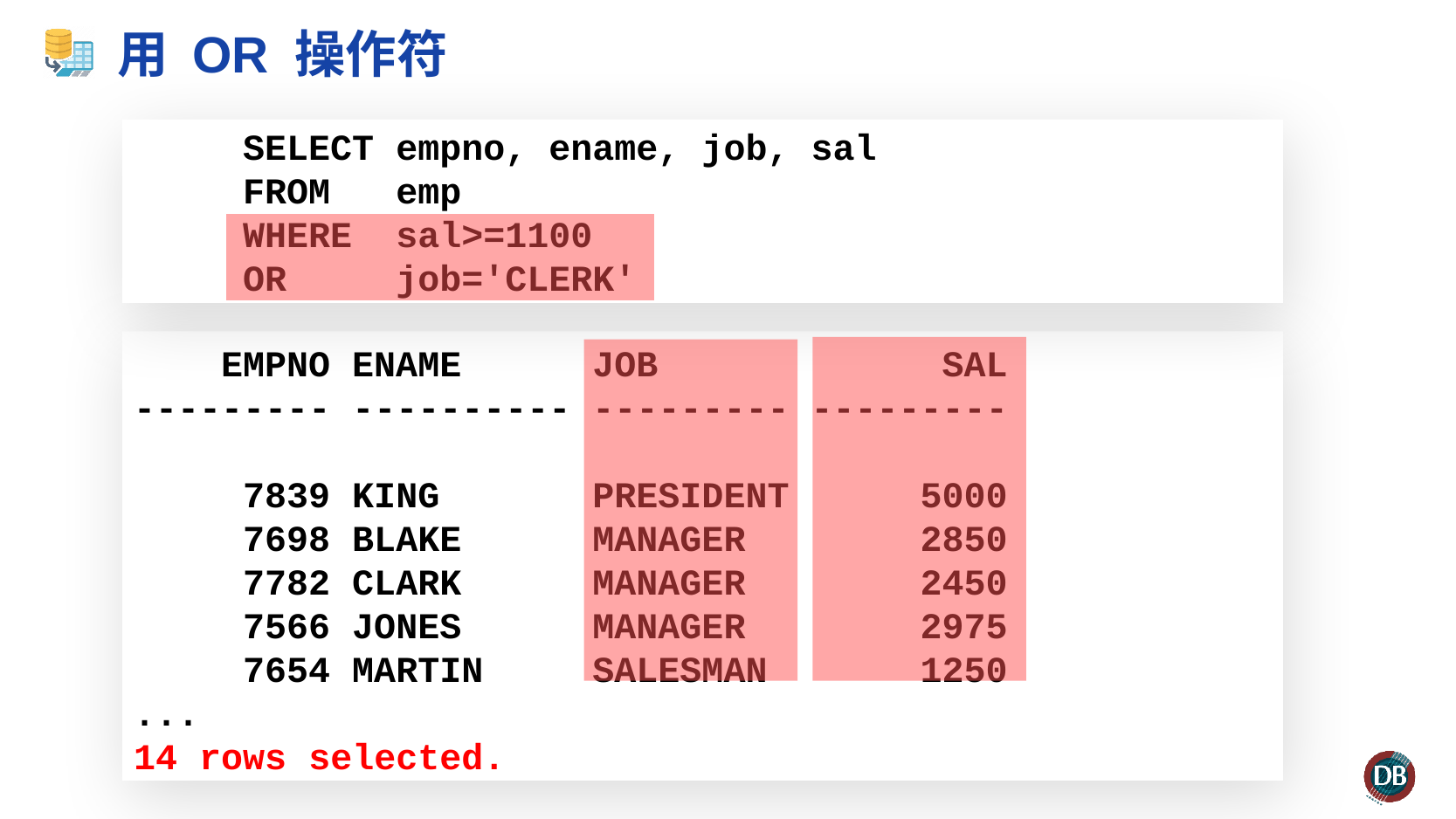

# 用 OR 操作符

     SELECT empno, ename, job, sal
     FROM   emp
     WHERE  sal>=1100
     OR     job='CLERK'

    EMPNO ENAME      JOB             SAL
--------- ---------- --------- ---------

     7839 KING       PRESIDENT      5000
     7698 BLAKE      MANAGER        2850
     7782 CLARK      MANAGER        2450
     7566 JONES      MANAGER        2975
     7654 MARTIN     SALESMAN       1250
...
14 rows selected.